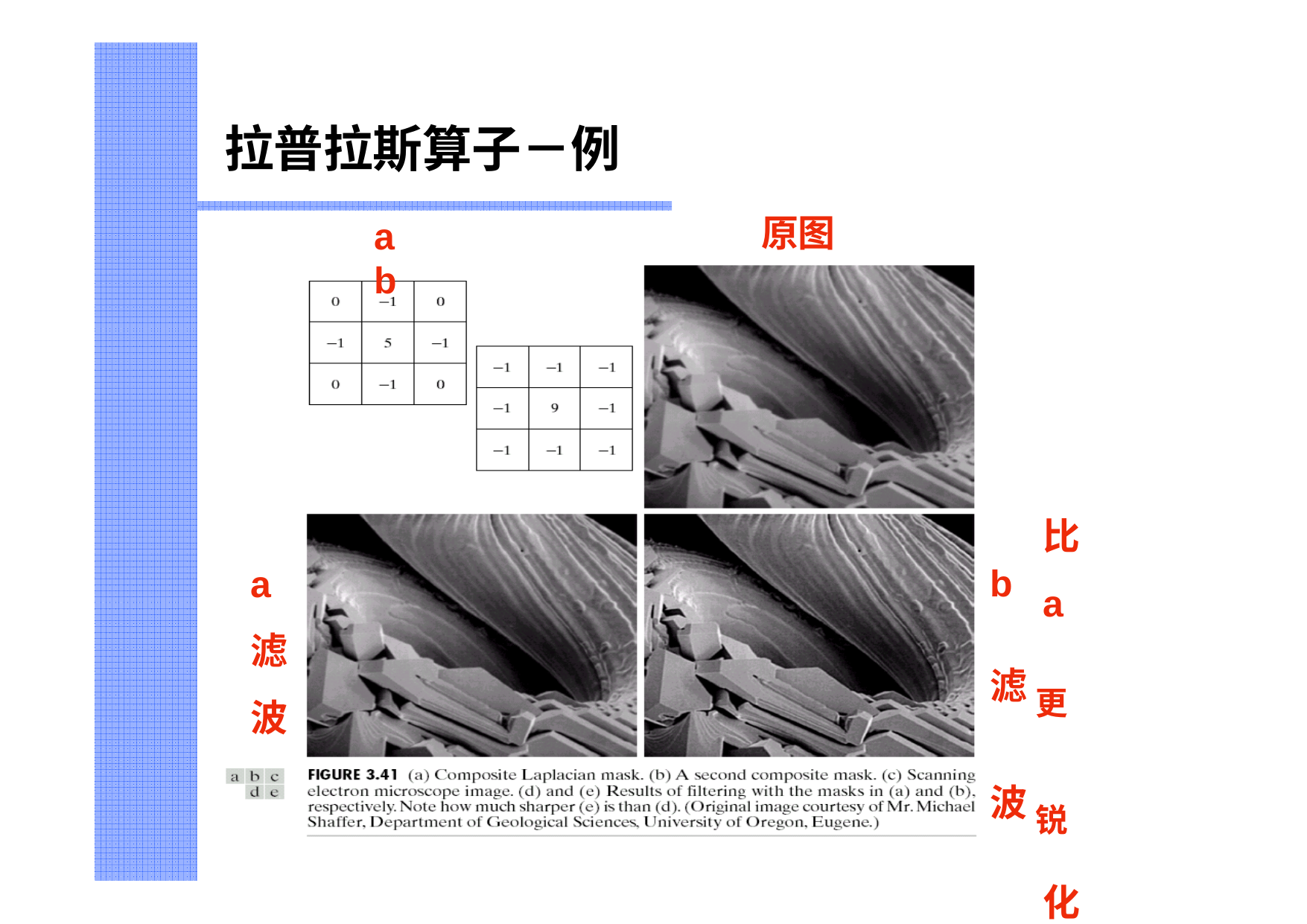

# 拉普拉斯算子－例
原图
a	b

比 a
a 滤 波
b
滤 更 波 锐
化